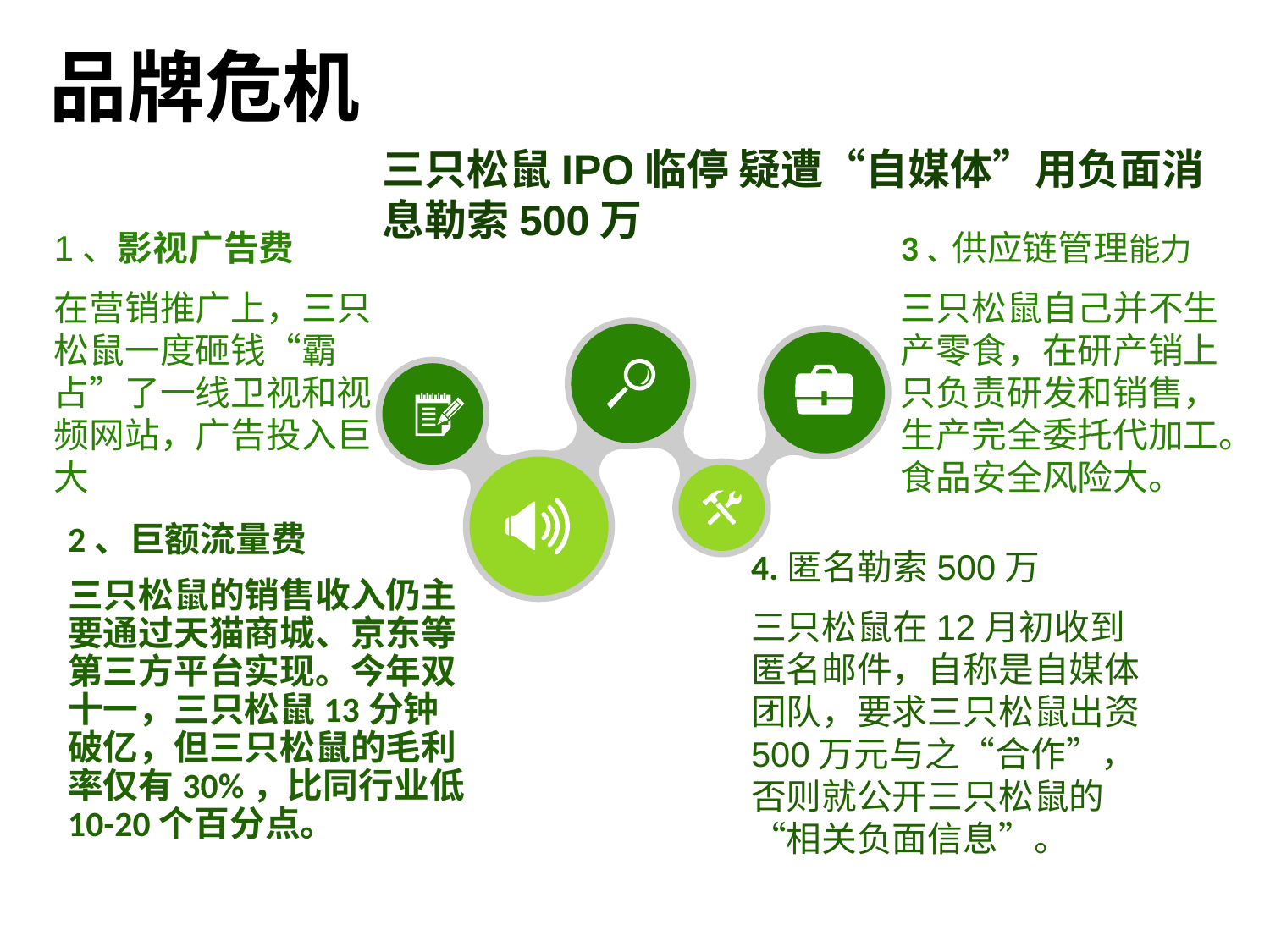

品牌危机
三只松鼠IPO临停 疑遭“自媒体”用负面消息勒索500万
1、影视广告费
在营销推广上，三只松鼠一度砸钱“霸占”了一线卫视和视频网站，广告投入巨大
3、供应链管理能力
三只松鼠自己并不生产零食，在研产销上只负责研发和销售，生产完全委托代加工。食品安全风险大。

2、巨额流量费
三只松鼠的销售收入仍主要通过天猫商城、京东等第三方平台实现。今年双十一，三只松鼠13分钟破亿，但三只松鼠的毛利率仅有30%，比同行业低10-20个百分点。

4.匿名勒索500万
三只松鼠在12月初收到匿名邮件，自称是自媒体团队，要求三只松鼠出资500万元与之“合作”，否则就公开三只松鼠的“相关负面信息”。
26